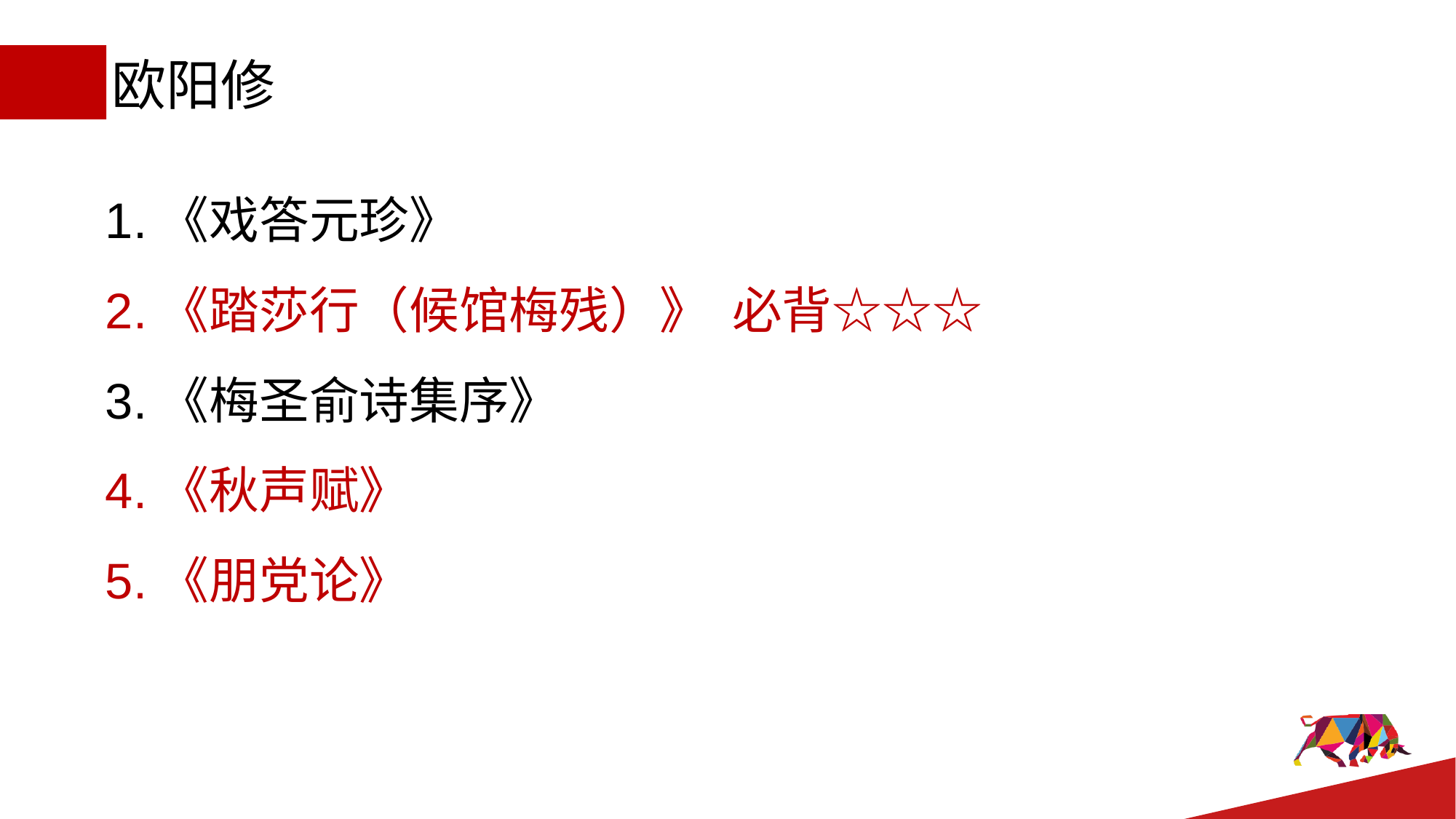

# 欧阳修
1.《戏答元珍》
2.《踏莎行（候馆梅残）》  必背☆☆☆
3.《梅圣俞诗集序》
4.《秋声赋》
5.《朋党论》